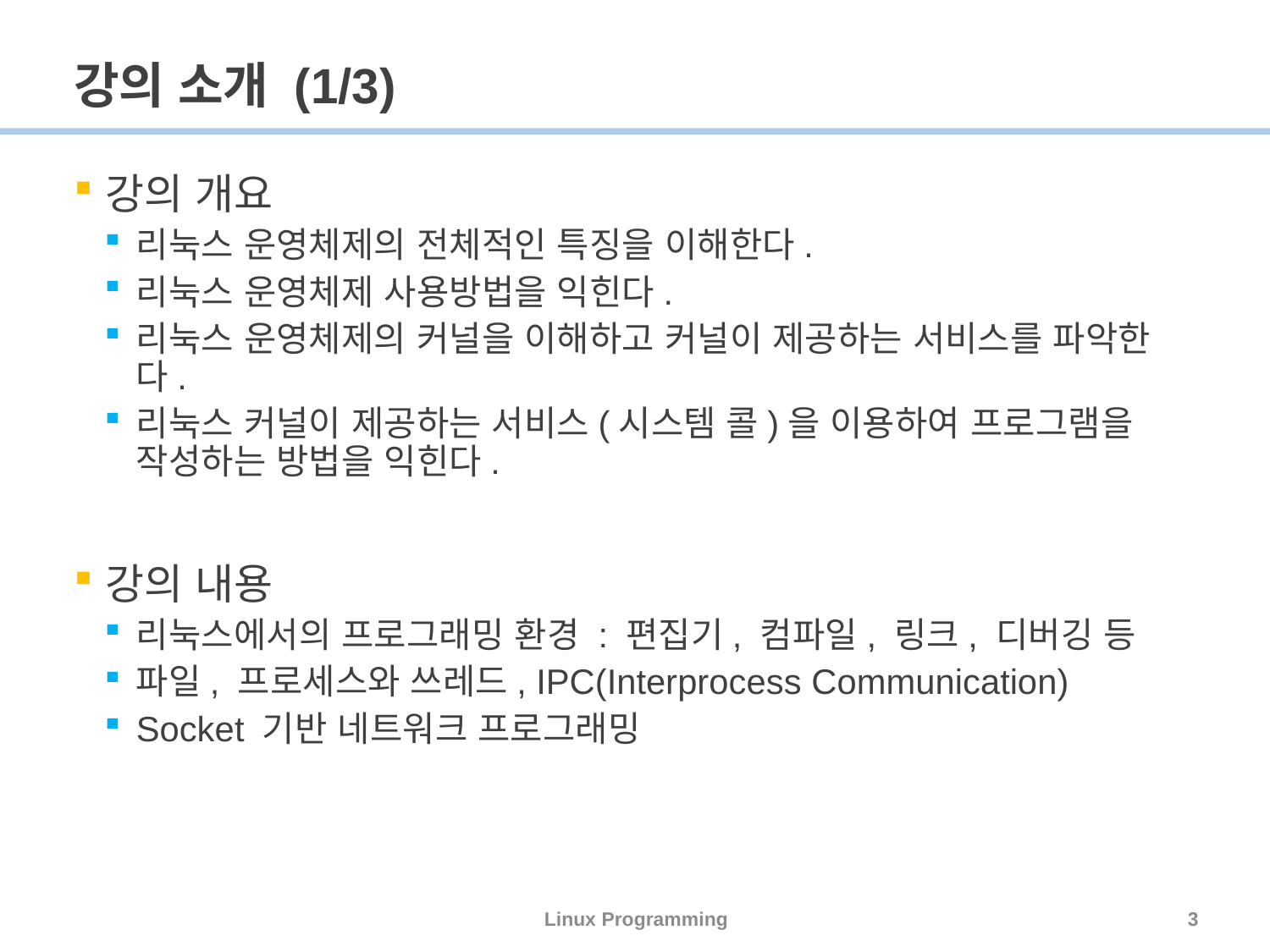

# 강의 소개 (1/3)
강의 개요
리눅스 운영체제의 전체적인 특징을 이해한다.
리눅스 운영체제 사용방법을 익힌다.
리눅스 운영체제의 커널을 이해하고 커널이 제공하는 서비스를 파악한다.
리눅스 커널이 제공하는 서비스(시스템 콜)을 이용하여 프로그램을 작성하는 방법을 익힌다.

강의 내용
리눅스에서의 프로그래밍 환경 : 편집기, 컴파일, 링크, 디버깅 등
파일, 프로세스와 쓰레드, IPC(Interprocess Communication)
Socket 기반 네트워크 프로그래밍

Linux Programming
3